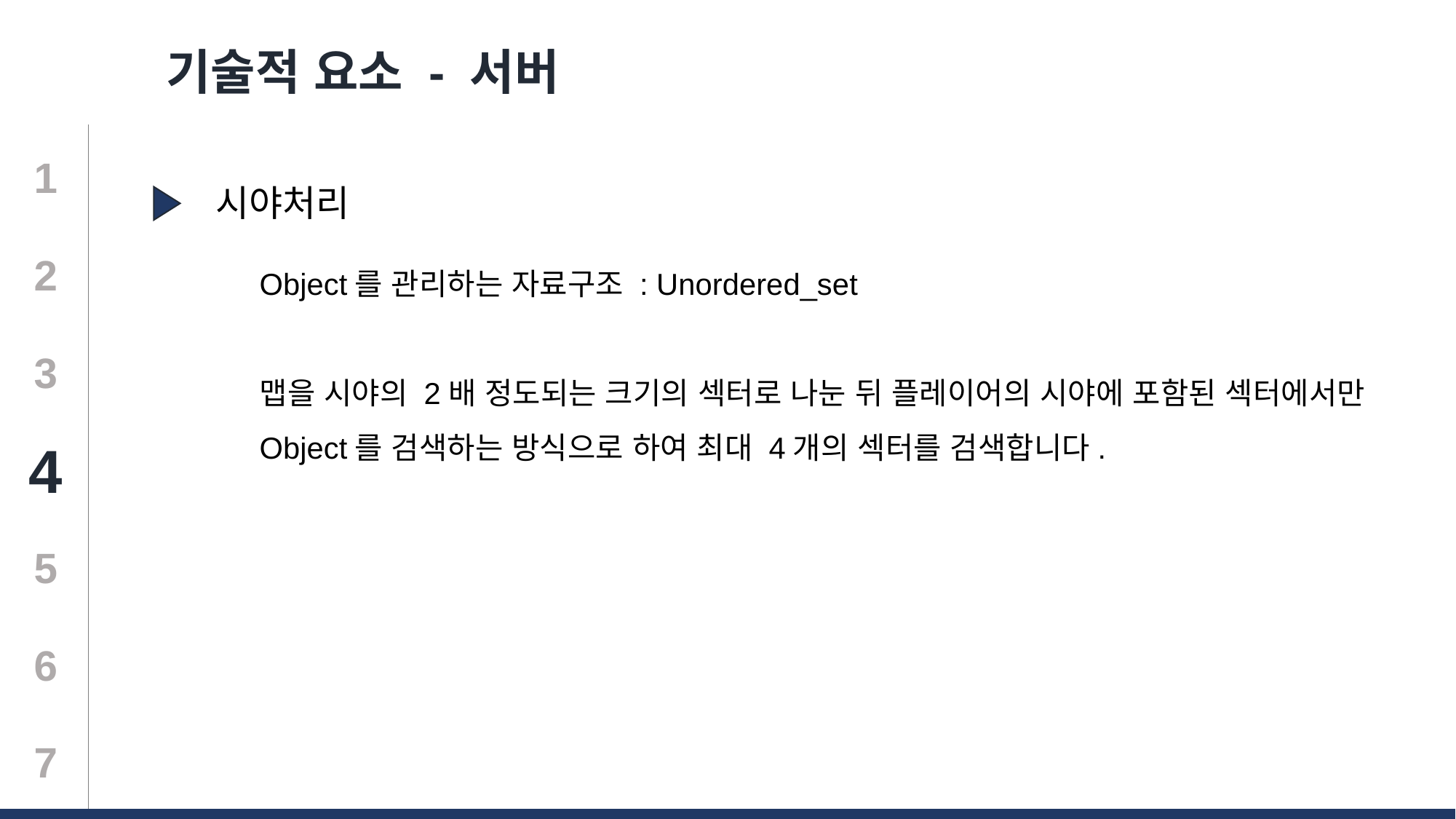

기술적 요소 - 서버
1
시야처리

Object를 관리하는 자료구조 : Unordered_set

맵을 시야의 2배 정도되는 크기의 섹터로 나눈 뒤 플레이어의 시야에 포함된 섹터에서만
Object를 검색하는 방식으로 하여 최대 4개의 섹터를 검색합니다.
2
3
4
5
6
7